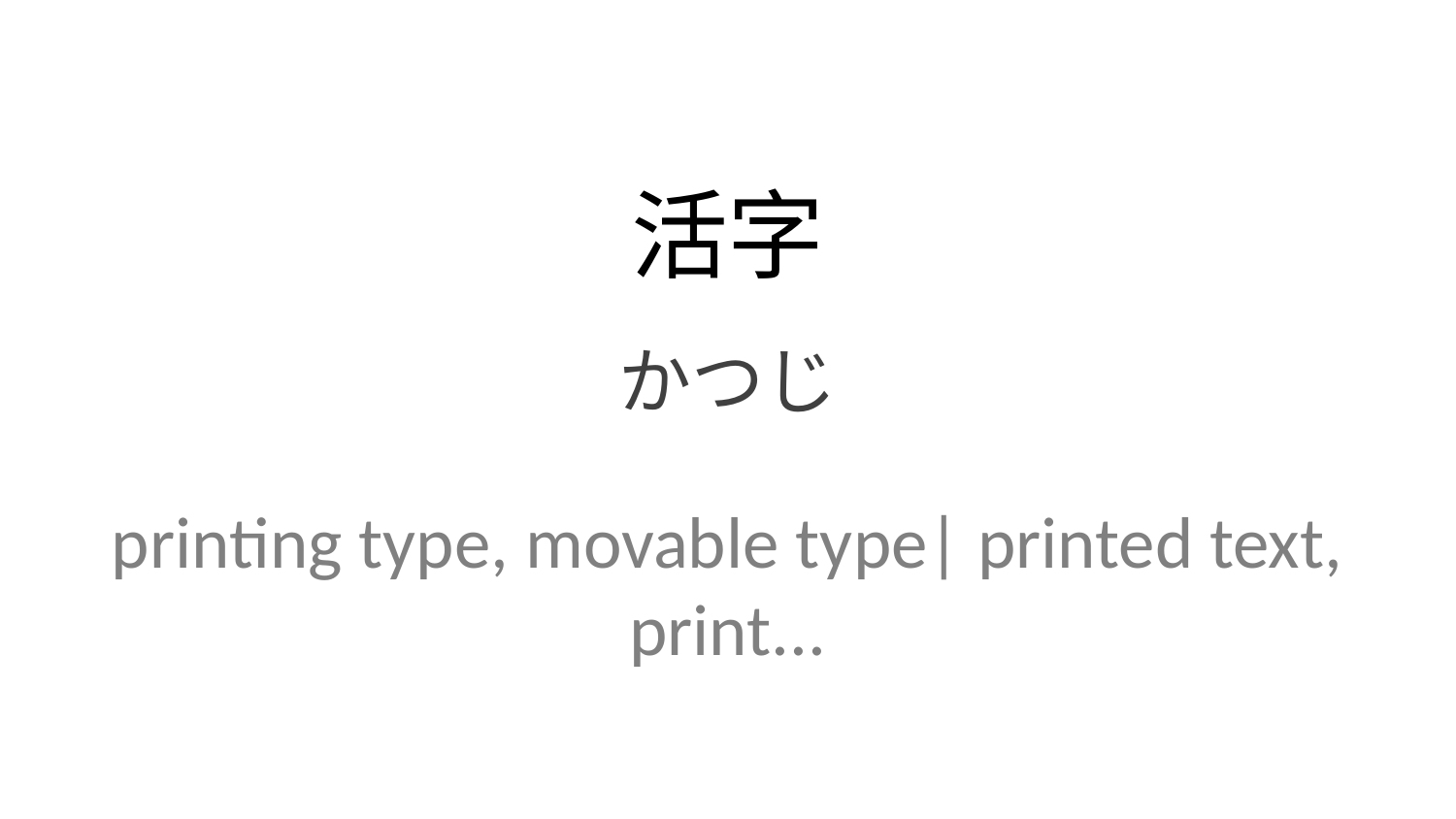

活字

かつじ
printing type, movable type| printed text, print...